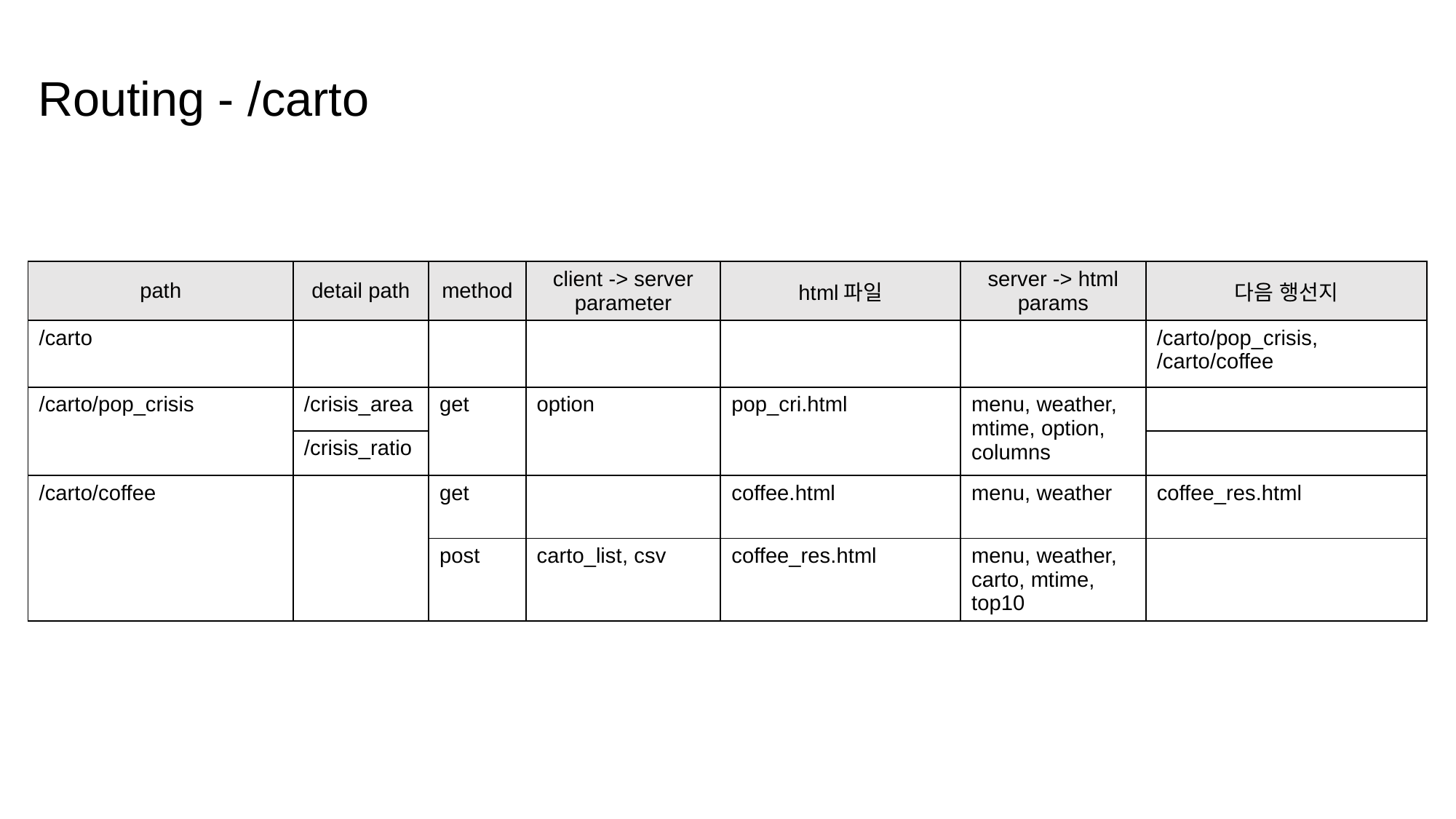

# Routing - /carto
| path | detail path | method | client -> server parameter | html파일 | server -> html params | 다음 행선지 |
| --- | --- | --- | --- | --- | --- | --- |
| /carto |  |  |  |  |  | /carto/pop\_crisis, /carto/coffee |
| /carto/pop\_crisis | /crisis\_area | get | option | pop\_cri.html | menu, weather, mtime, option, columns |  |
|  | /crisis\_ratio |  |  |  |  |  |
| /carto/coffee |  | get |  | coffee.html | menu, weather | coffee\_res.html |
| /covid/update\_age\_g | <date> | post | carto\_list, csv | coffee\_res.html | menu, weather, carto, mtime, top10 |  |